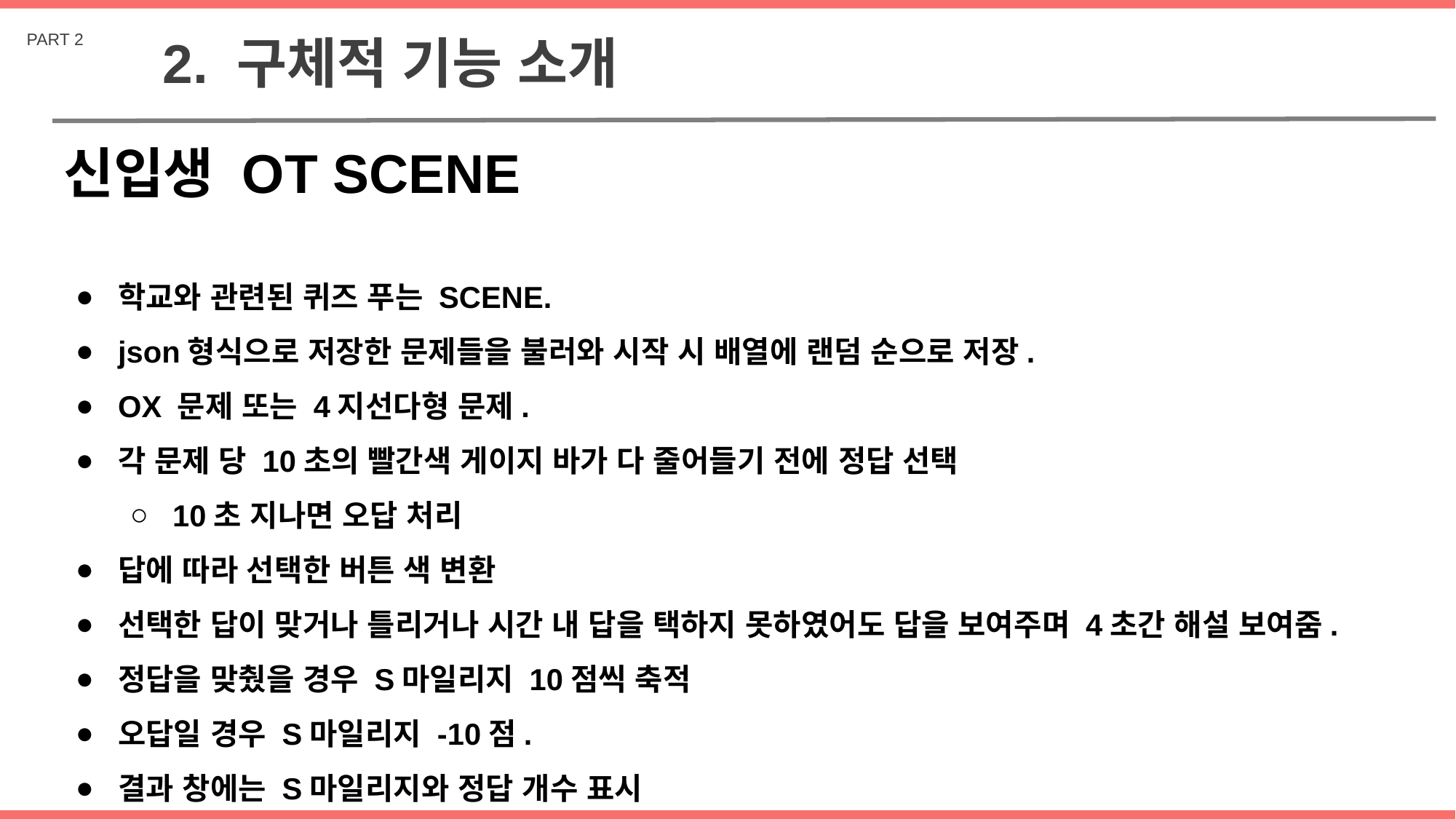

PART 2
2. 구체적 기능 소개
신입생 OT SCENE
학교와 관련된 퀴즈 푸는 SCENE.
json형식으로 저장한 문제들을 불러와 시작 시 배열에 랜덤 순으로 저장.
OX 문제 또는 4지선다형 문제.
각 문제 당 10초의 빨간색 게이지 바가 다 줄어들기 전에 정답 선택
10초 지나면 오답 처리
답에 따라 선택한 버튼 색 변환
선택한 답이 맞거나 틀리거나 시간 내 답을 택하지 못하였어도 답을 보여주며 4초간 해설 보여줌.
정답을 맞췄을 경우 S마일리지 10점씩 축적
오답일 경우 S마일리지 -10점.
결과 창에는 S마일리지와 정답 개수 표시